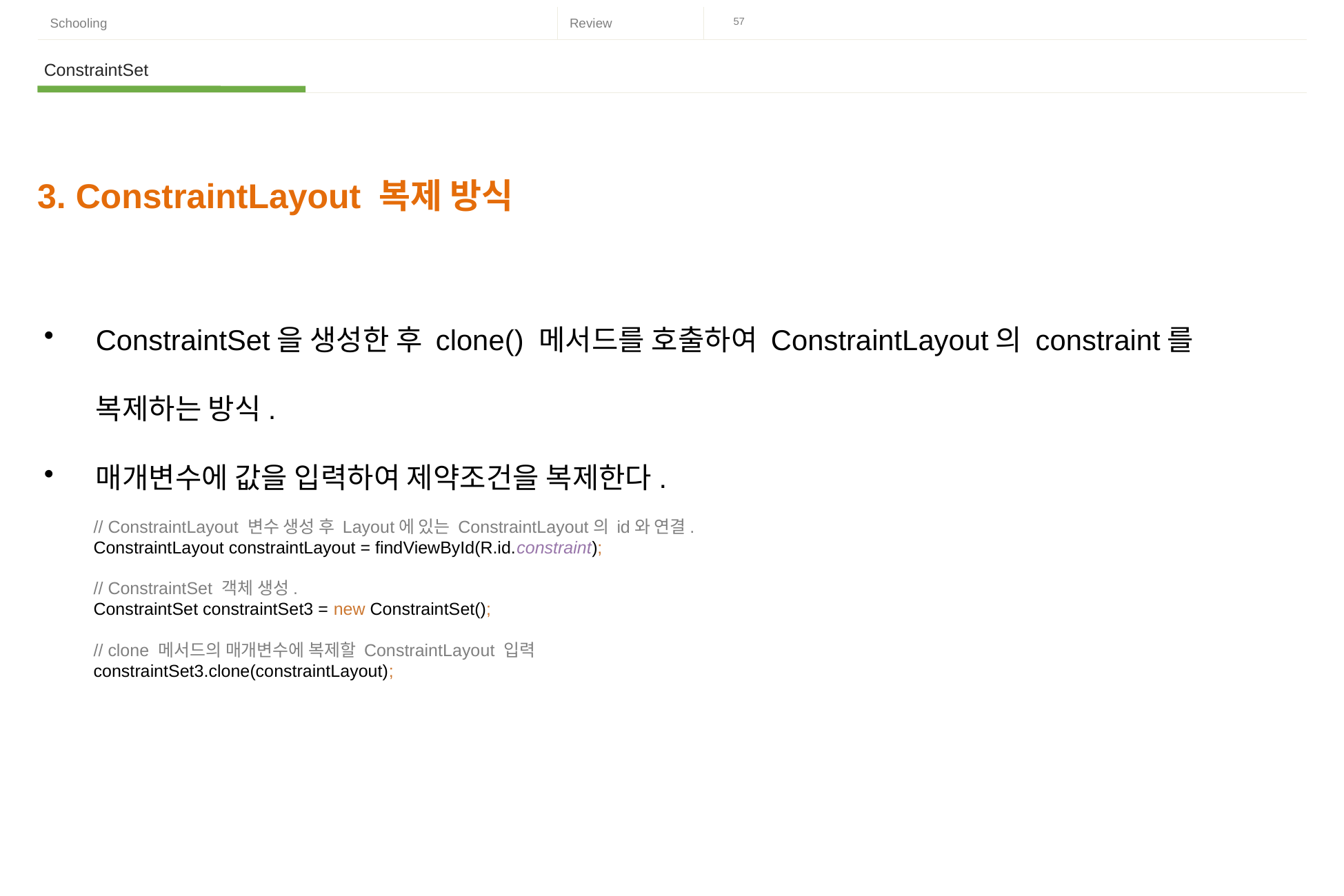

ConstraintSet
3. ConstraintLayout 복제 방식
ConstraintSet을 생성한 후 clone() 메서드를 호출하여 ConstraintLayout의 constraint를 복제하는 방식.
매개변수에 값을 입력하여 제약조건을 복제한다.
// ConstraintLayout 변수 생성 후 Layout에 있는 ConstraintLayout의 id와 연결.
ConstraintLayout constraintLayout = findViewById(R.id.constraint);
// ConstraintSet 객체 생성.
ConstraintSet constraintSet3 = new ConstraintSet();
// clone 메서드의 매개변수에 복제할 ConstraintLayout 입력
constraintSet3.clone(constraintLayout);